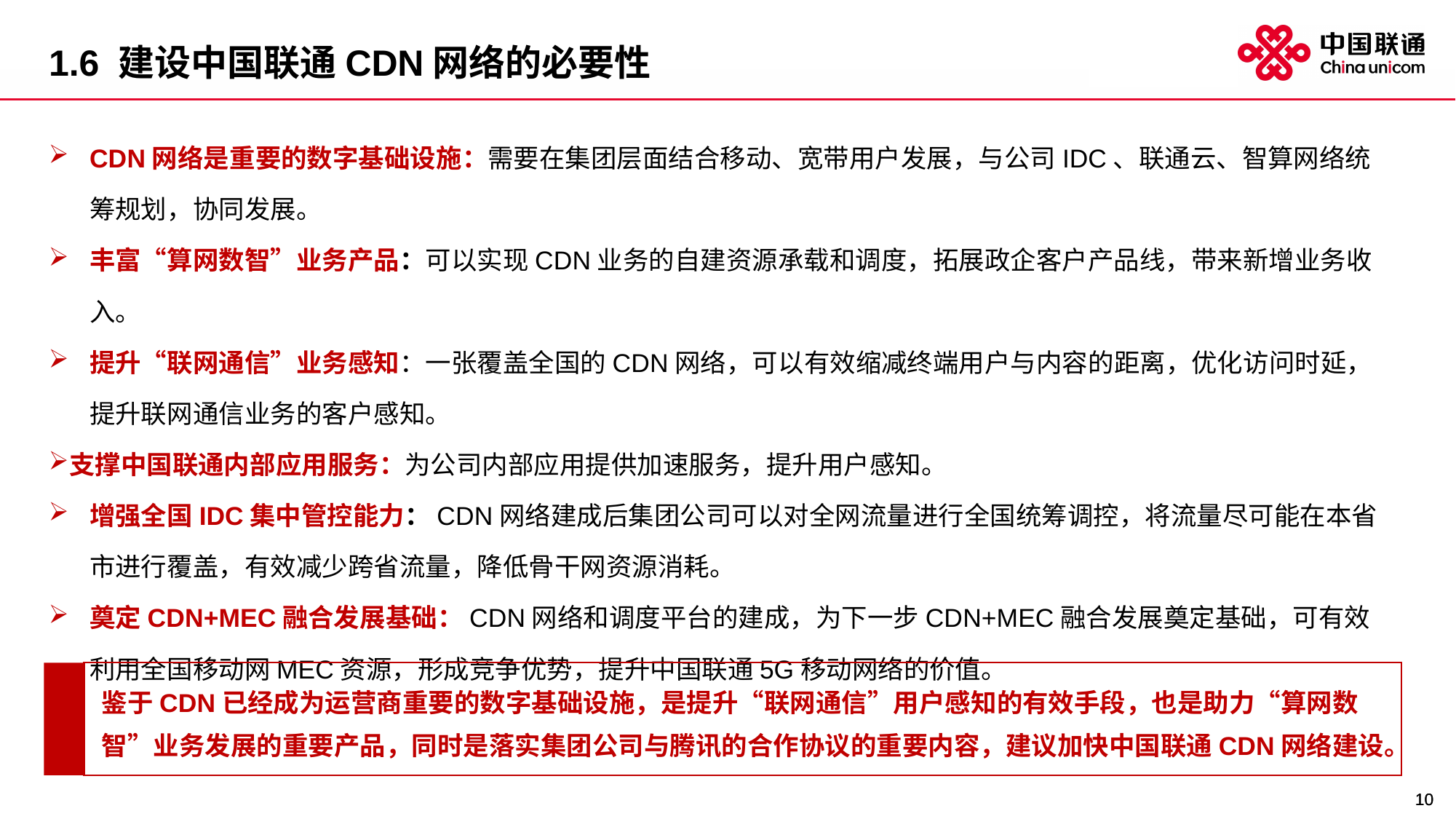

# 1.6 建设中国联通CDN网络的必要性
CDN网络是重要的数字基础设施：需要在集团层面结合移动、宽带用户发展，与公司IDC、联通云、智算网络统筹规划，协同发展。
丰富“算网数智”业务产品：可以实现CDN业务的自建资源承载和调度，拓展政企客户产品线，带来新增业务收入。
提升“联网通信”业务感知：一张覆盖全国的CDN网络，可以有效缩减终端用户与内容的距离，优化访问时延，提升联网通信业务的客户感知。
支撑中国联通内部应用服务：为公司内部应用提供加速服务，提升用户感知。
增强全国IDC集中管控能力：CDN网络建成后集团公司可以对全网流量进行全国统筹调控，将流量尽可能在本省市进行覆盖，有效减少跨省流量，降低骨干网资源消耗。
奠定CDN+MEC融合发展基础：CDN网络和调度平台的建成，为下一步CDN+MEC融合发展奠定基础，可有效利用全国移动网MEC资源，形成竞争优势，提升中国联通5G移动网络的价值。

鉴于CDN已经成为运营商重要的数字基础设施，是提升“联网通信”用户感知的有效手段，也是助力“算网数智”业务发展的重要产品，同时是落实集团公司与腾讯的合作协议的重要内容，建议加快中国联通CDN网络建设。